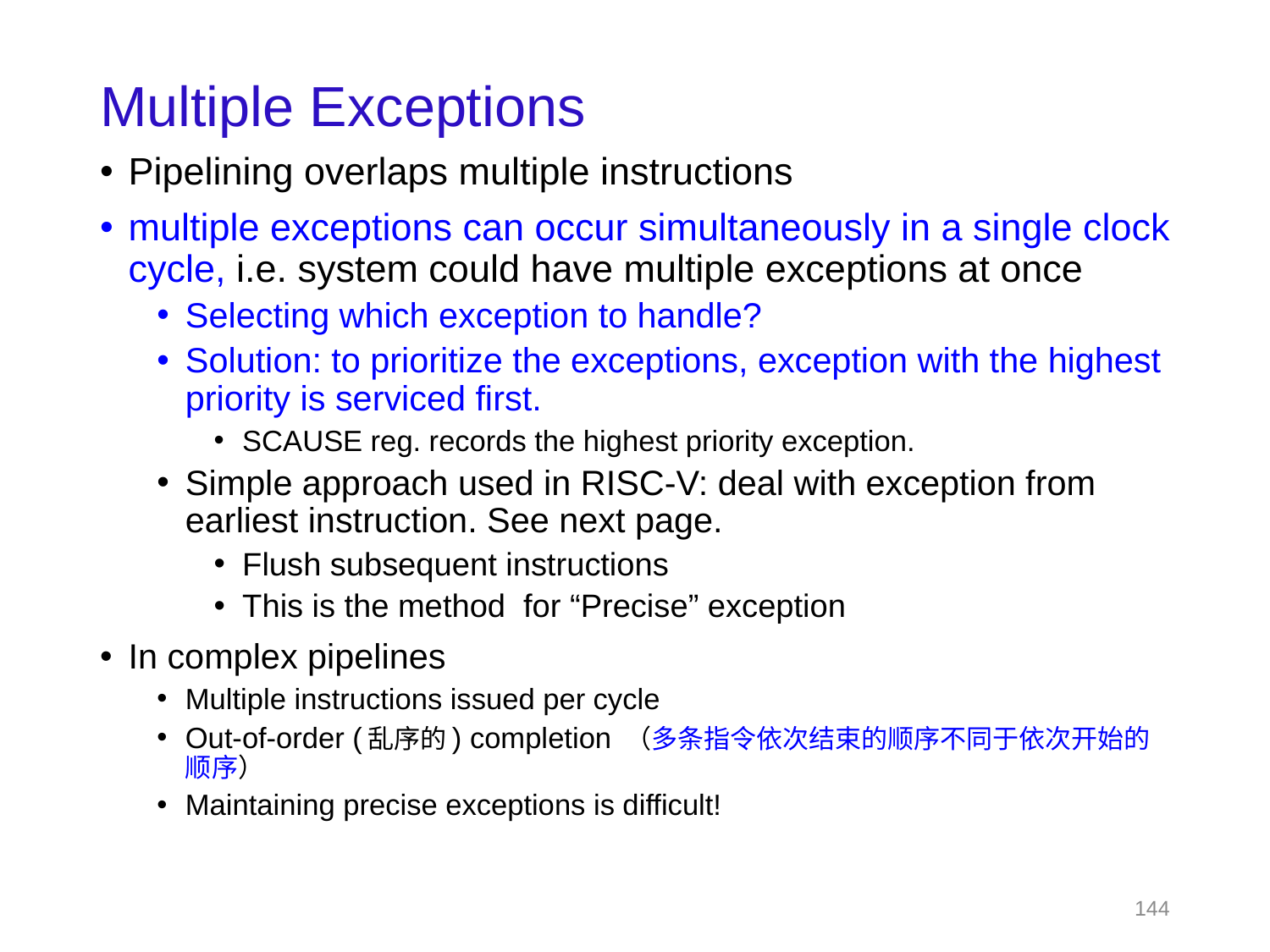

# Multiple Exceptions
Pipelining overlaps multiple instructions
multiple exceptions can occur simultaneously in a single clock cycle, i.e. system could have multiple exceptions at once
Selecting which exception to handle?
Solution: to prioritize the exceptions, exception with the highest priority is serviced first.
SCAUSE reg. records the highest priority exception.
Simple approach used in RISC-V: deal with exception from earliest instruction. See next page.
Flush subsequent instructions
This is the method  for “Precise” exception
In complex pipelines
Multiple instructions issued per cycle
Out-of-order (乱序的) completion （多条指令依次结束的顺序不同于依次开始的顺序）
Maintaining precise exceptions is difficult!
144